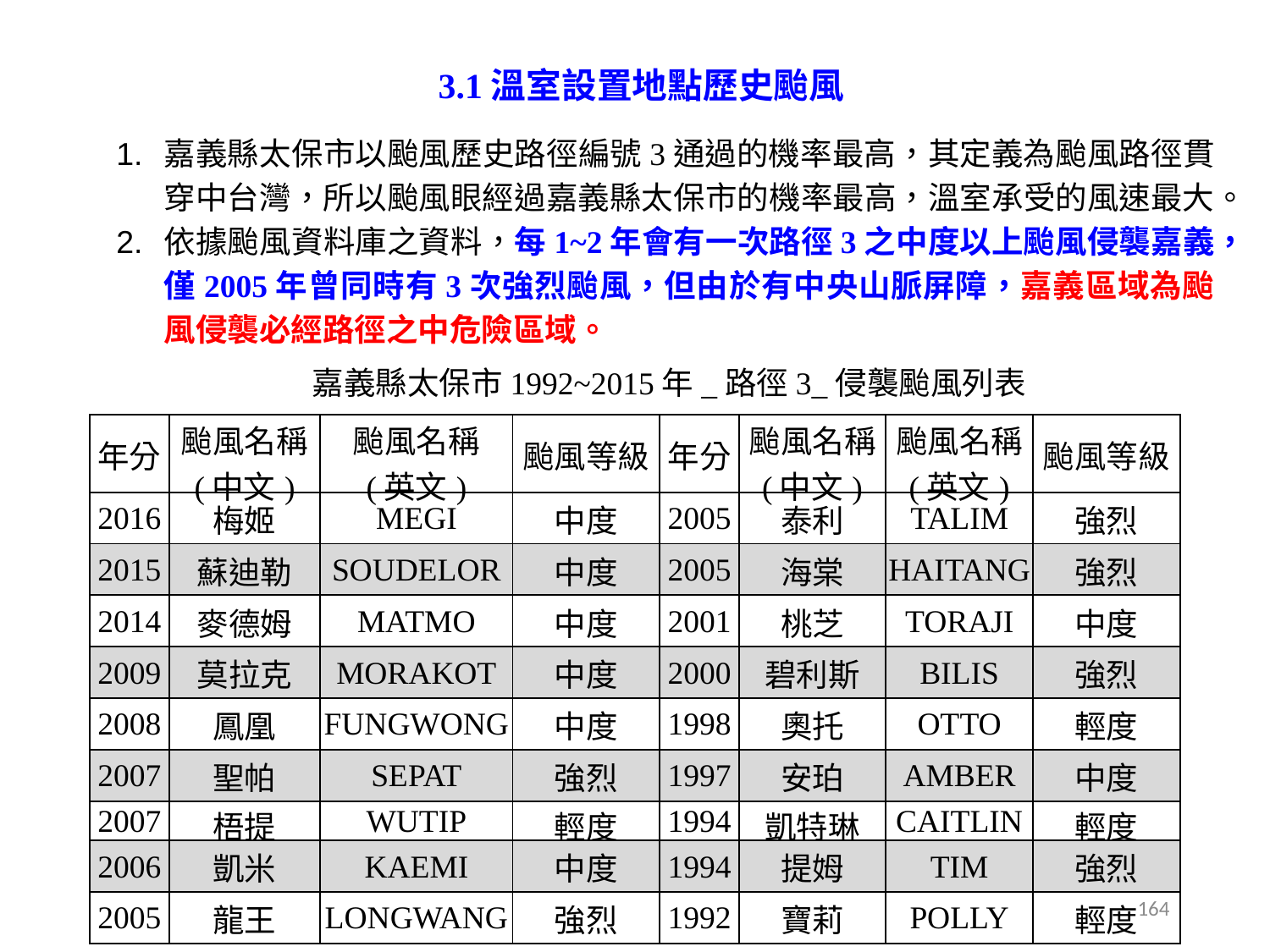

# 3.1溫室設置地點歷史颱風
嘉義縣太保市以颱風歷史路徑編號3通過的機率最高，其定義為颱風路徑貫穿中台灣，所以颱風眼經過嘉義縣太保市的機率最高，溫室承受的風速最大。
依據颱風資料庫之資料，每1~2年會有一次路徑3之中度以上颱風侵襲嘉義，僅2005年曾同時有3次強烈颱風，但由於有中央山脈屏障，嘉義區域為颱風侵襲必經路徑之中危險區域。
嘉義縣太保市1992~2015年_路徑3_侵襲颱風列表
| 年分 | 颱風名稱 (中文) | 颱風名稱 (英文) | 颱風等級 | 年分 | 颱風名稱 (中文) | 颱風名稱 (英文) | 颱風等級 |
| --- | --- | --- | --- | --- | --- | --- | --- |
| 2016 | 梅姬 | MEGI | 中度 | 2005 | 泰利 | TALIM | 強烈 |
| 2015 | 蘇迪勒 | SOUDELOR | 中度 | 2005 | 海棠 | HAITANG | 強烈 |
| 2014 | 麥德姆 | MATMO | 中度 | 2001 | 桃芝 | TORAJI | 中度 |
| 2009 | 莫拉克 | MORAKOT | 中度 | 2000 | 碧利斯 | BILIS | 強烈 |
| 2008 | 鳳凰 | FUNGWONG | 中度 | 1998 | 奧托 | OTTO | 輕度 |
| 2007 | 聖帕 | SEPAT | 強烈 | 1997 | 安珀 | AMBER | 中度 |
| 2007 | 梧提 | WUTIP | 輕度 | 1994 | 凱特琳 | CAITLIN | 輕度 |
| 2006 | 凱米 | KAEMI | 中度 | 1994 | 提姆 | TIM | 強烈 |
| 2005 | 龍王 | LONGWANG | 強烈 | 1992 | 寶莉 | POLLY | 輕度 |
164